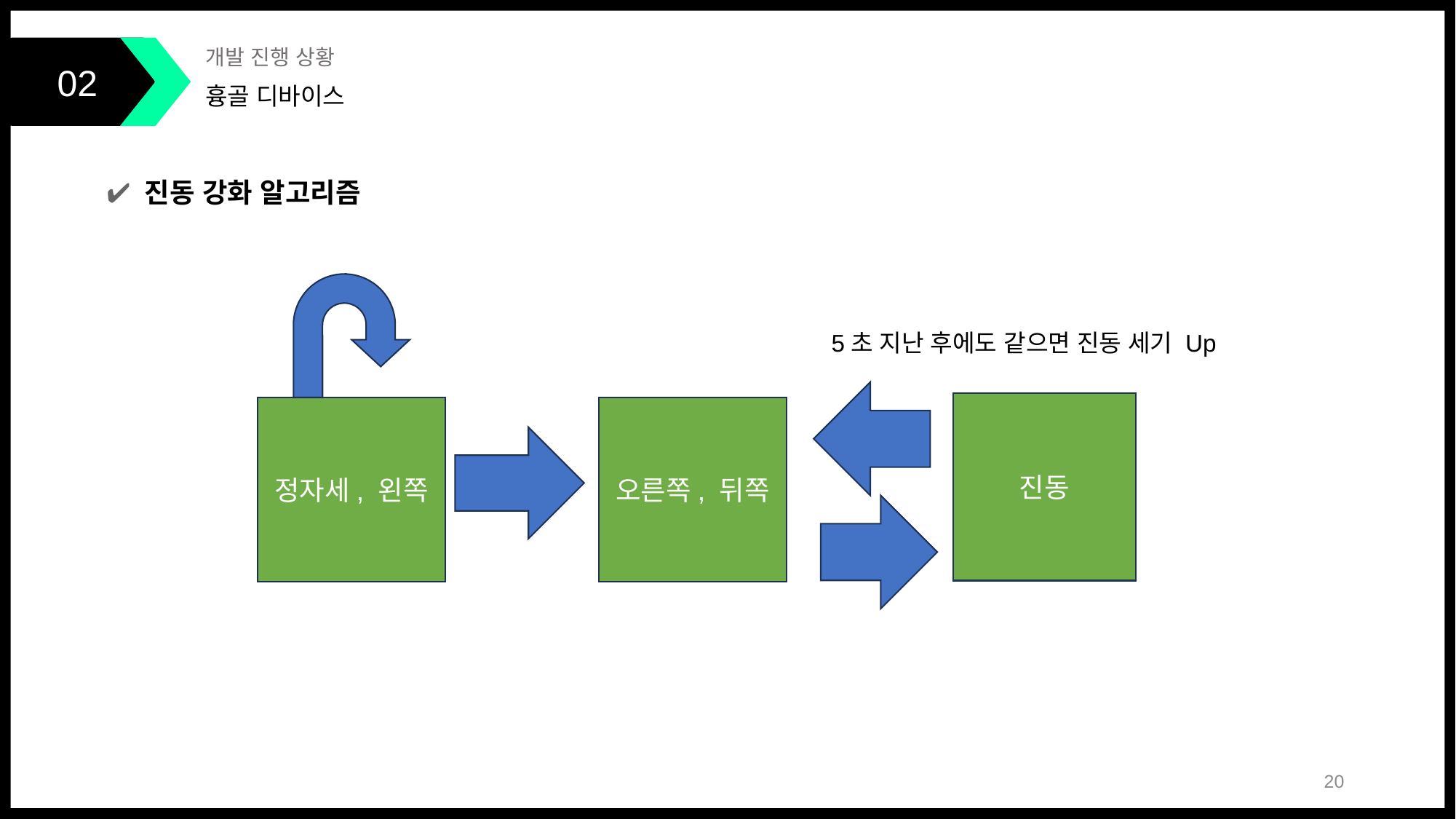

02
개발 진행 상황
흉골 디바이스
✔ 진동 강화 알고리즘

진동

정자세, 왼쪽
오른쪽, 뒤쪽

5초 지난 후에도 같으면 진동 세기 Up
20